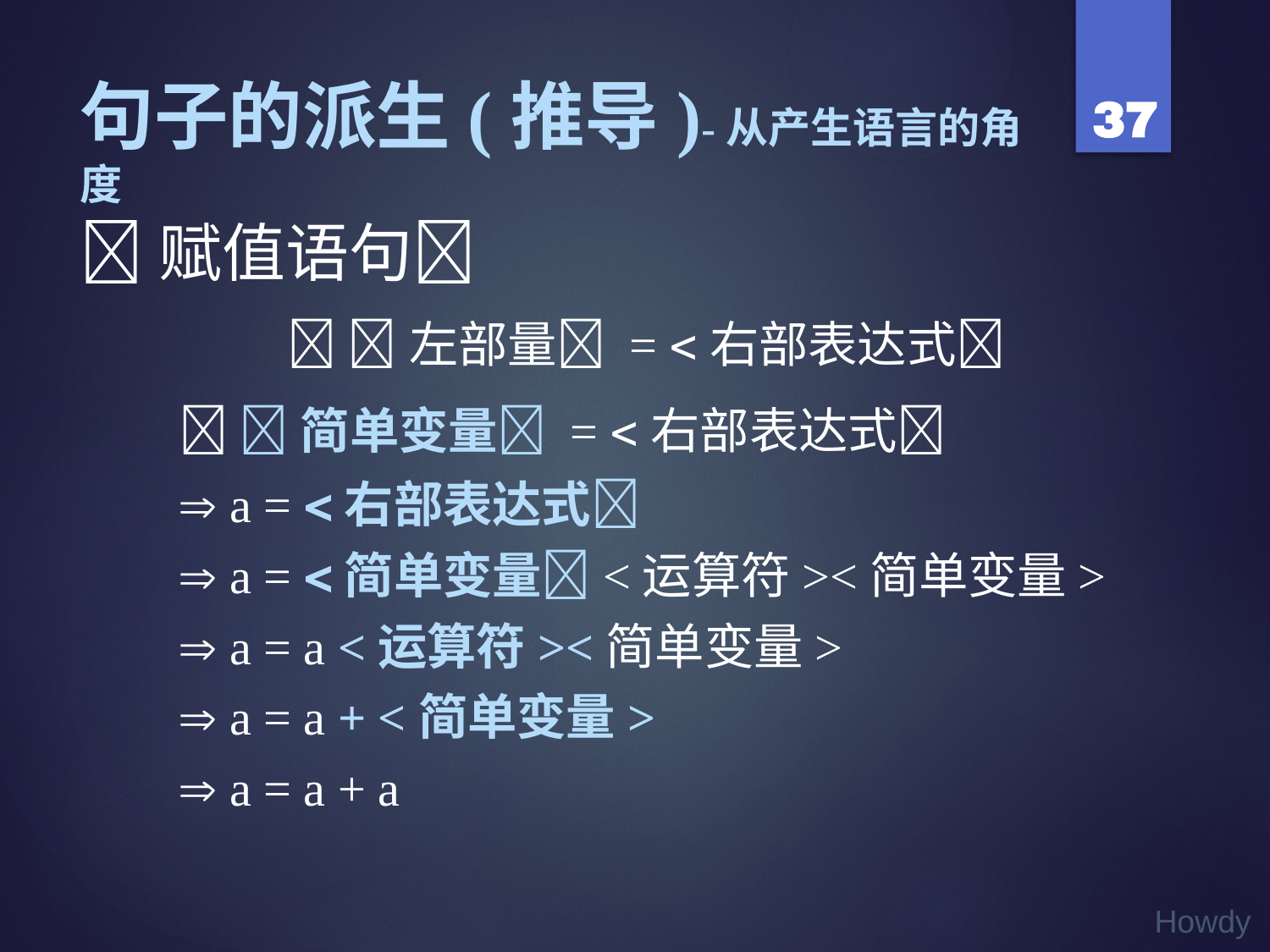

# 句子的派生(推导)-从产生语言的角度
<赋值语句>
		   ⇒ <左部量> = <右部表达式>
       ⇒ <简单变量> = <右部表达式>
        ⇒ a = <右部表达式>
        ⇒ a = <简单变量><运算符><简单变量>
        ⇒ a = a <运算符><简单变量>
        ⇒ a = a + <简单变量>
        ⇒ a = a + a